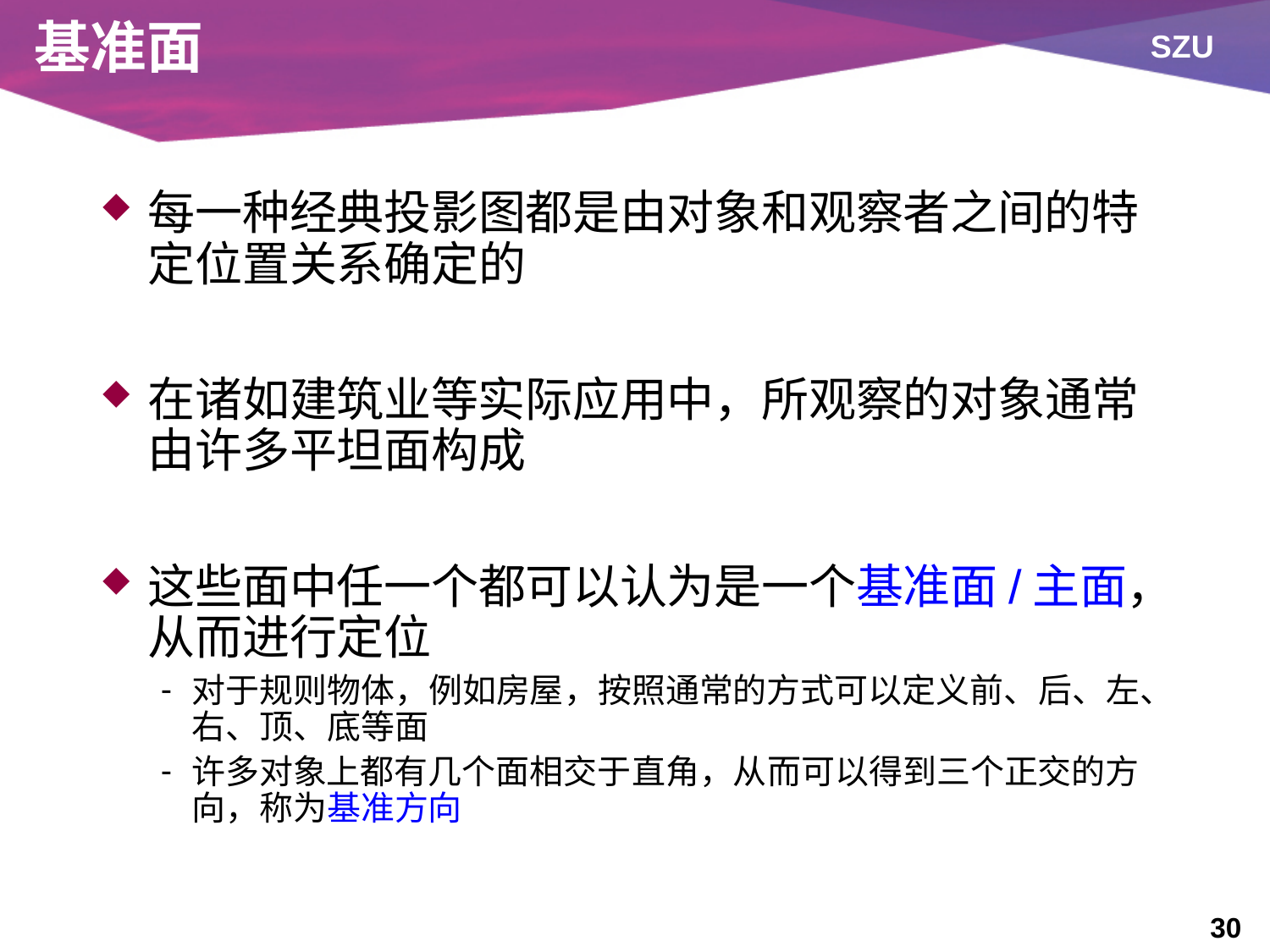

# 基准面
每一种经典投影图都是由对象和观察者之间的特定位置关系确定的

在诸如建筑业等实际应用中，所观察的对象通常由许多平坦面构成

这些面中任一个都可以认为是一个基准面/主面，从而进行定位
对于规则物体，例如房屋，按照通常的方式可以定义前、后、左、右、顶、底等面
许多对象上都有几个面相交于直角，从而可以得到三个正交的方向，称为基准方向

30